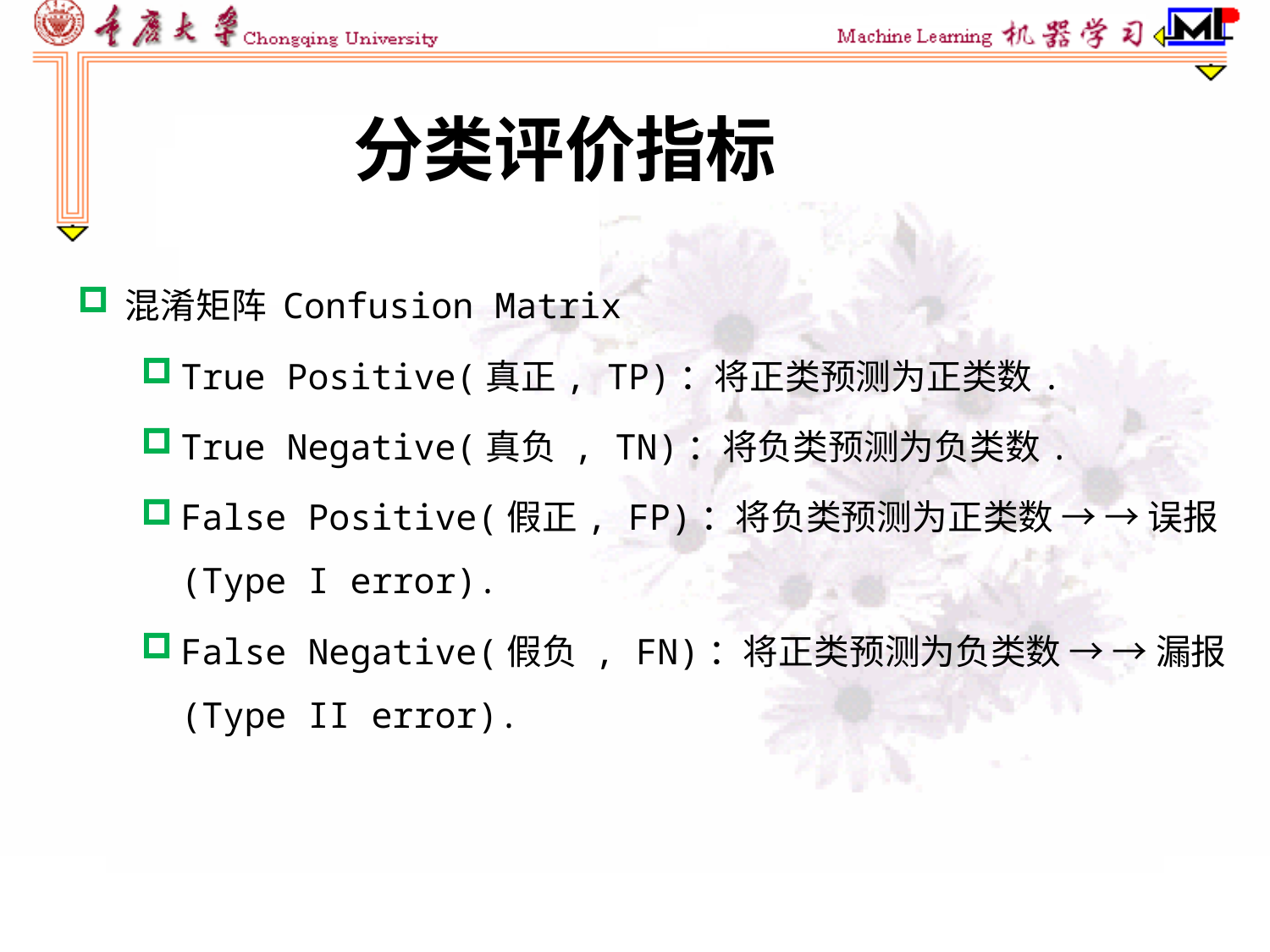

分类评价指标
混淆矩阵 Confusion Matrix
True Positive(真正, TP)：将正类预测为正类数.
True Negative(真负 , TN)：将负类预测为负类数.
False Positive(假正, FP)：将负类预测为正类数 → → 误报 (Type I error).
False Negative(假负 , FN)：将正类预测为负类数 → → 漏报 (Type II error).